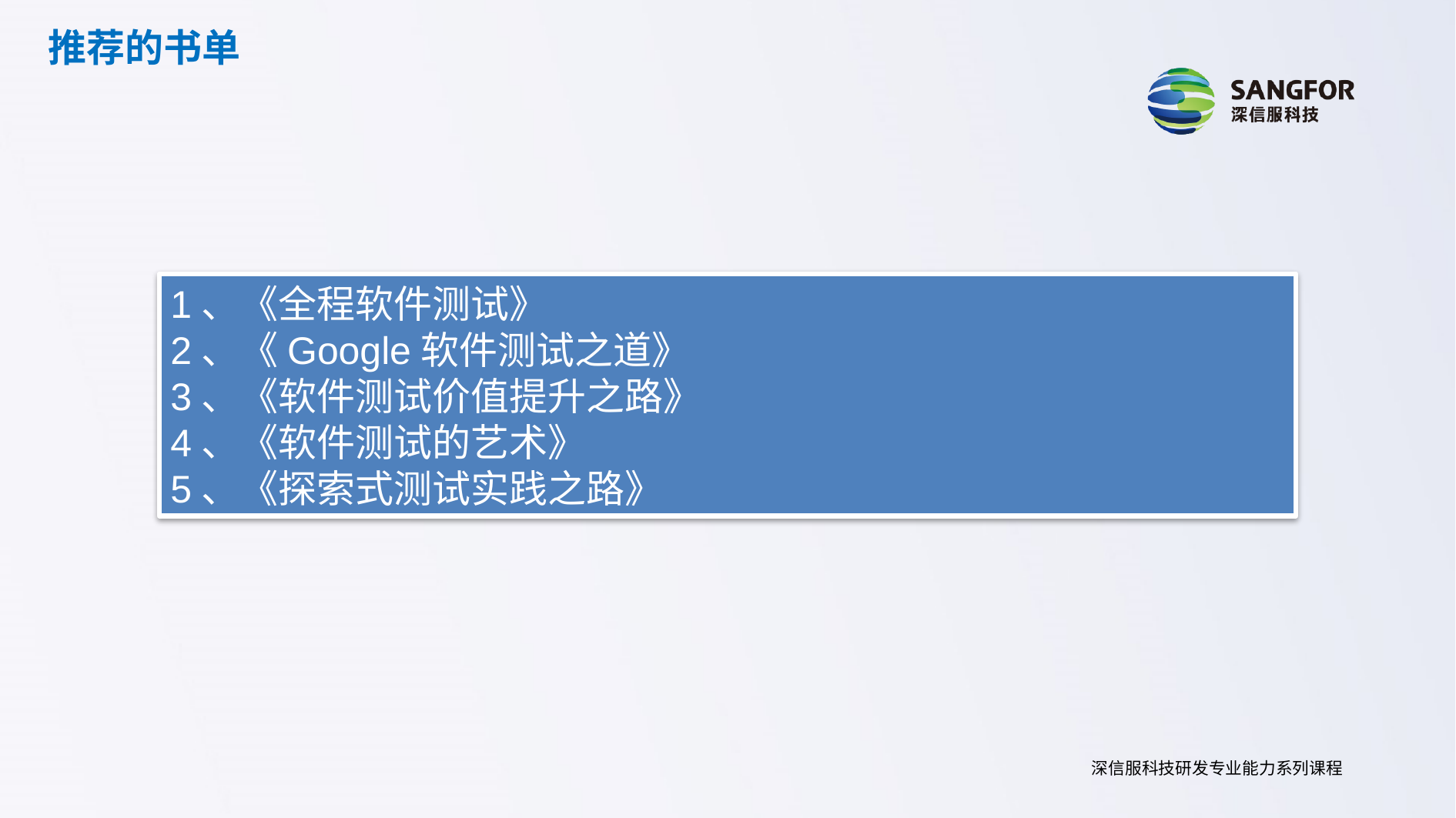

推荐的书单
1、《全程软件测试》
2、《Google软件测试之道》
3、《软件测试价值提升之路》
4、《软件测试的艺术》
5、《探索式测试实践之路》